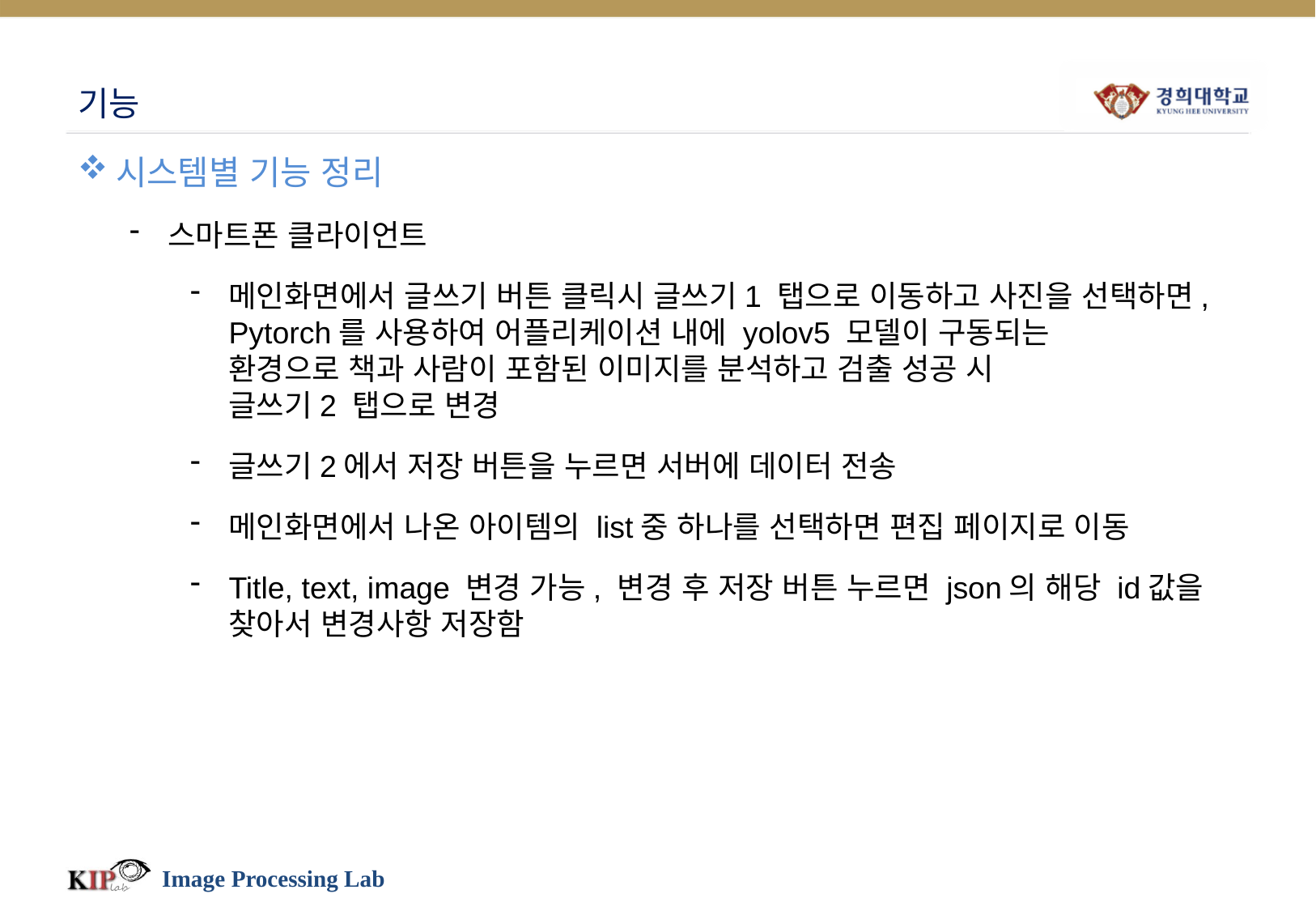

# 기능
시스템별 기능 정리
스마트폰 클라이언트
메인화면에서 글쓰기 버튼 클릭시 글쓰기1 탭으로 이동하고 사진을 선택하면, Pytorch를 사용하여 어플리케이션 내에 yolov5 모델이 구동되는
환경으로 책과 사람이 포함된 이미지를 분석하고 검출 성공 시
글쓰기2 탭으로 변경
글쓰기2에서 저장 버튼을 누르면 서버에 데이터 전송
메인화면에서 나온 아이템의 list중 하나를 선택하면 편집 페이지로 이동
Title, text, image 변경 가능, 변경 후 저장 버튼 누르면 json의 해당 id값을 찾아서 변경사항 저장함

Image Processing Lab